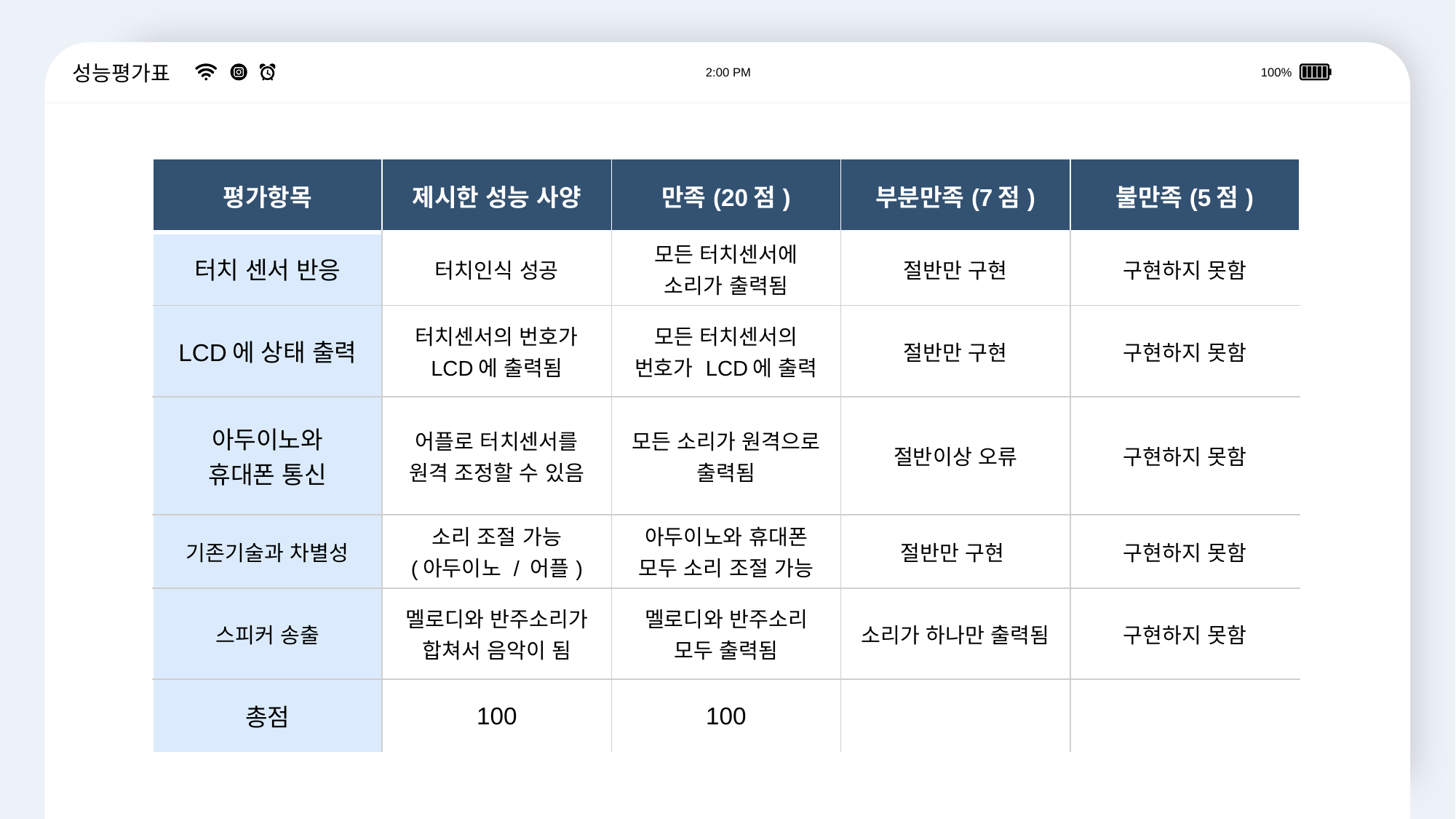

성능평가표

2:00 PM
100%

| 평가항목 | 제시한 성능 사양 | 만족(20점) | 부분만족(7점) | 불만족(5점) |
| --- | --- | --- | --- | --- |
| 터치 센서 반응 | 터치인식 성공 | 모든 터치센서에 소리가 출력됨 | 절반만 구현 | 구현하지 못함 |
| LCD에 상태 출력 | 터치센서의 번호가 LCD에 출력됨 | 모든 터치센서의 번호가 LCD에 출력 | 절반만 구현 | 구현하지 못함 |
| 아두이노와 휴대폰 통신 | 어플로 터치센서를 원격 조정할 수 있음 | 모든 소리가 원격으로 출력됨 | 절반이상 오류 | 구현하지 못함 |
| 기존기술과 차별성 | 소리 조절 가능 (아두이노 / 어플) | 아두이노와 휴대폰 모두 소리 조절 가능 | 절반만 구현 | 구현하지 못함 |
| 스피커 송출 | 멜로디와 반주소리가 합쳐서 음악이 됨 | 멜로디와 반주소리 모두 출력됨 | 소리가 하나만 출력됨 | 구현하지 못함 |
| 총점 | 100 | 100 |  |  |